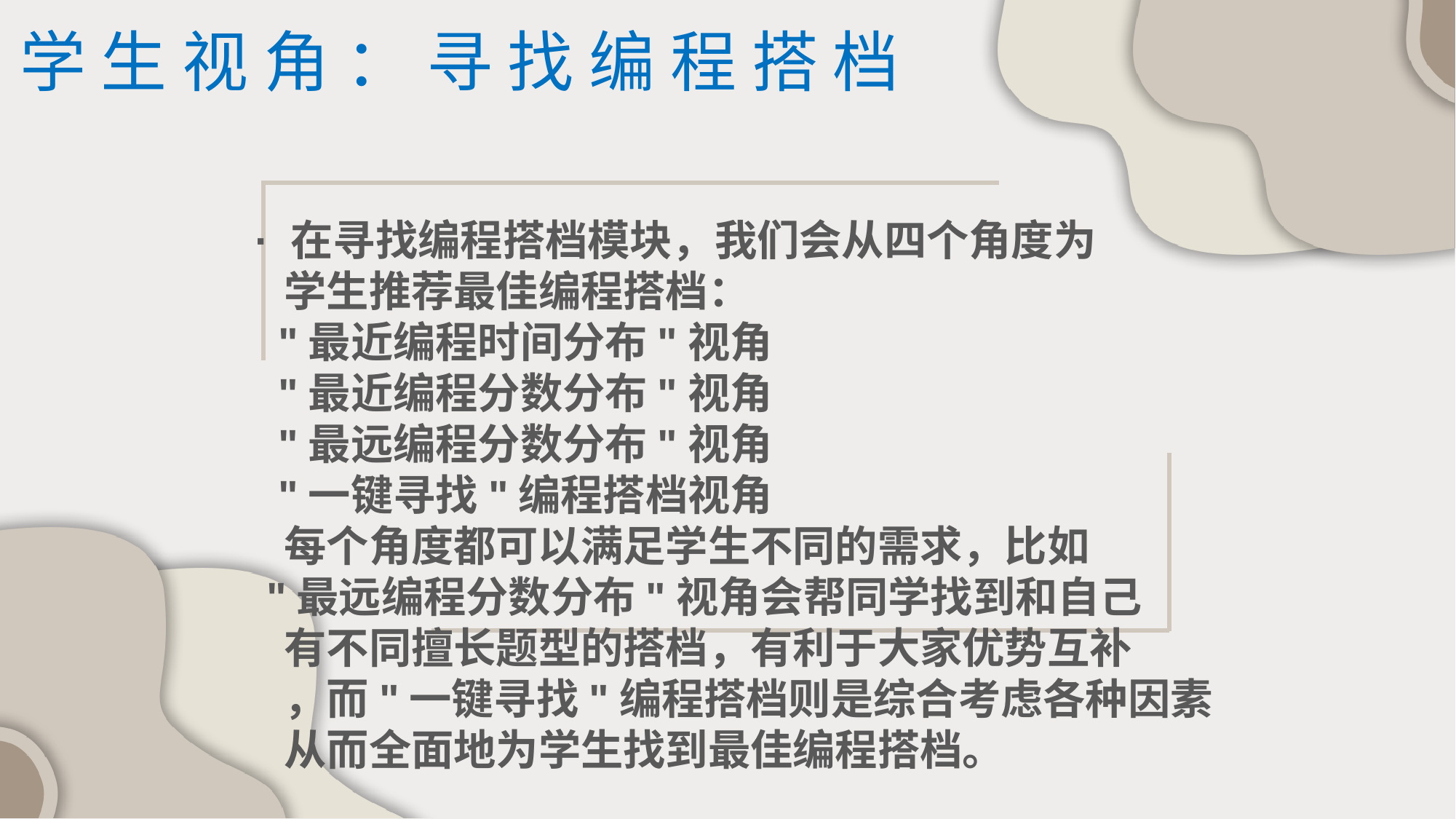

学生视角：寻找编程搭档
· 在寻找编程搭档模块，我们会从四个角度为
  学生推荐最佳编程搭档：
  "最近编程时间分布"视角
  "最近编程分数分布"视角
  "最远编程分数分布"视角
  "一键寻找"编程搭档视角
  每个角度都可以满足学生不同的需求，比如
 "最远编程分数分布"视角会帮同学找到和自己
  有不同擅长题型的搭档，有利于大家优势互补
  ，而"一键寻找"编程搭档则是综合考虑各种因素
  从而全面地为学生找到最佳编程搭档。